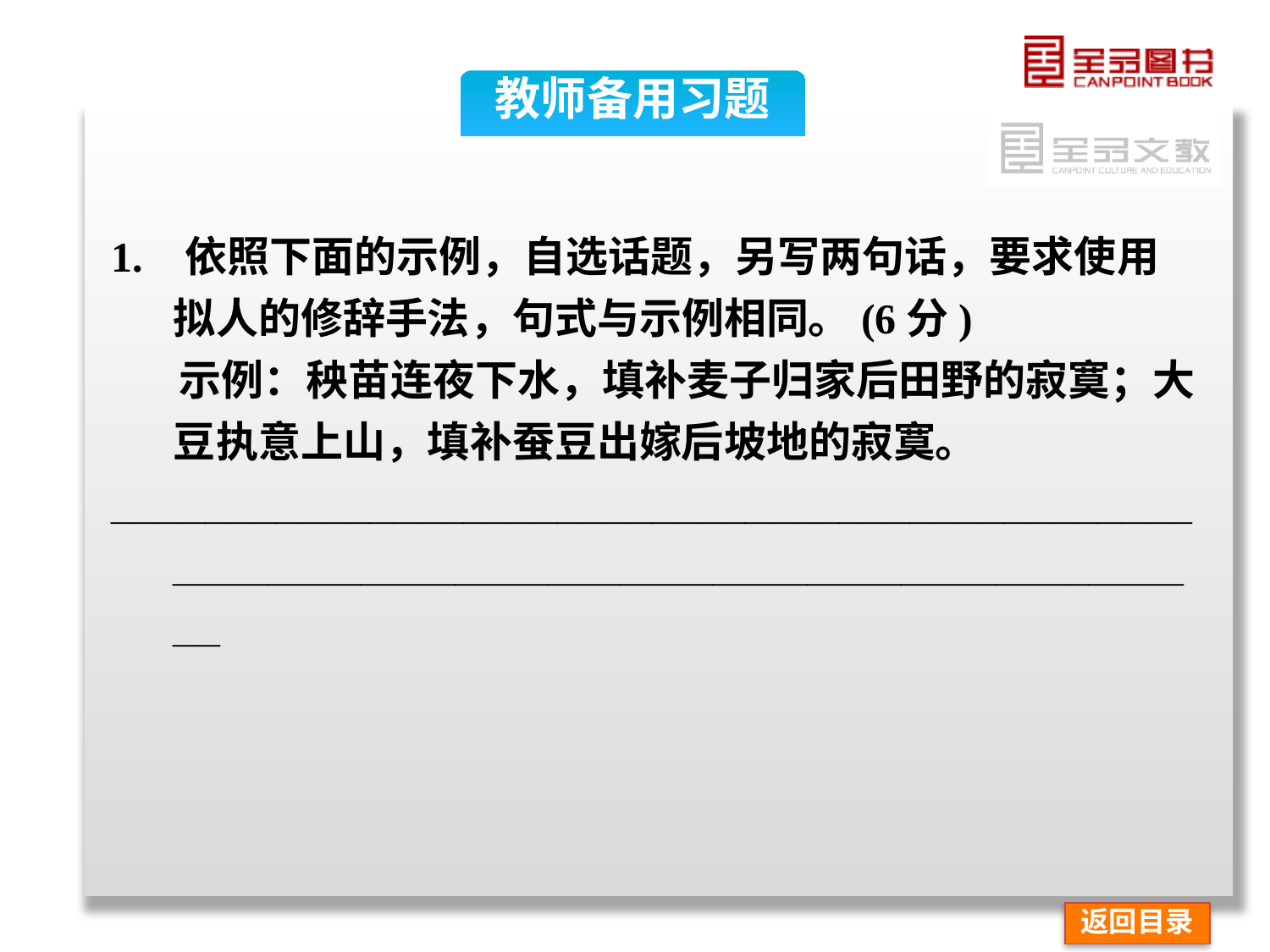

教师备用习题
1.   依照下面的示例，自选话题，另写两句话，要求使用拟人的修辞手法，句式与示例相同。(6分)
      示例：秧苗连夜下水，填补麦子归家后田野的寂寞；大豆执意上山，填补蚕豆出嫁后坡地的寂寞。
___________________________________________________________________________________________

返回目录